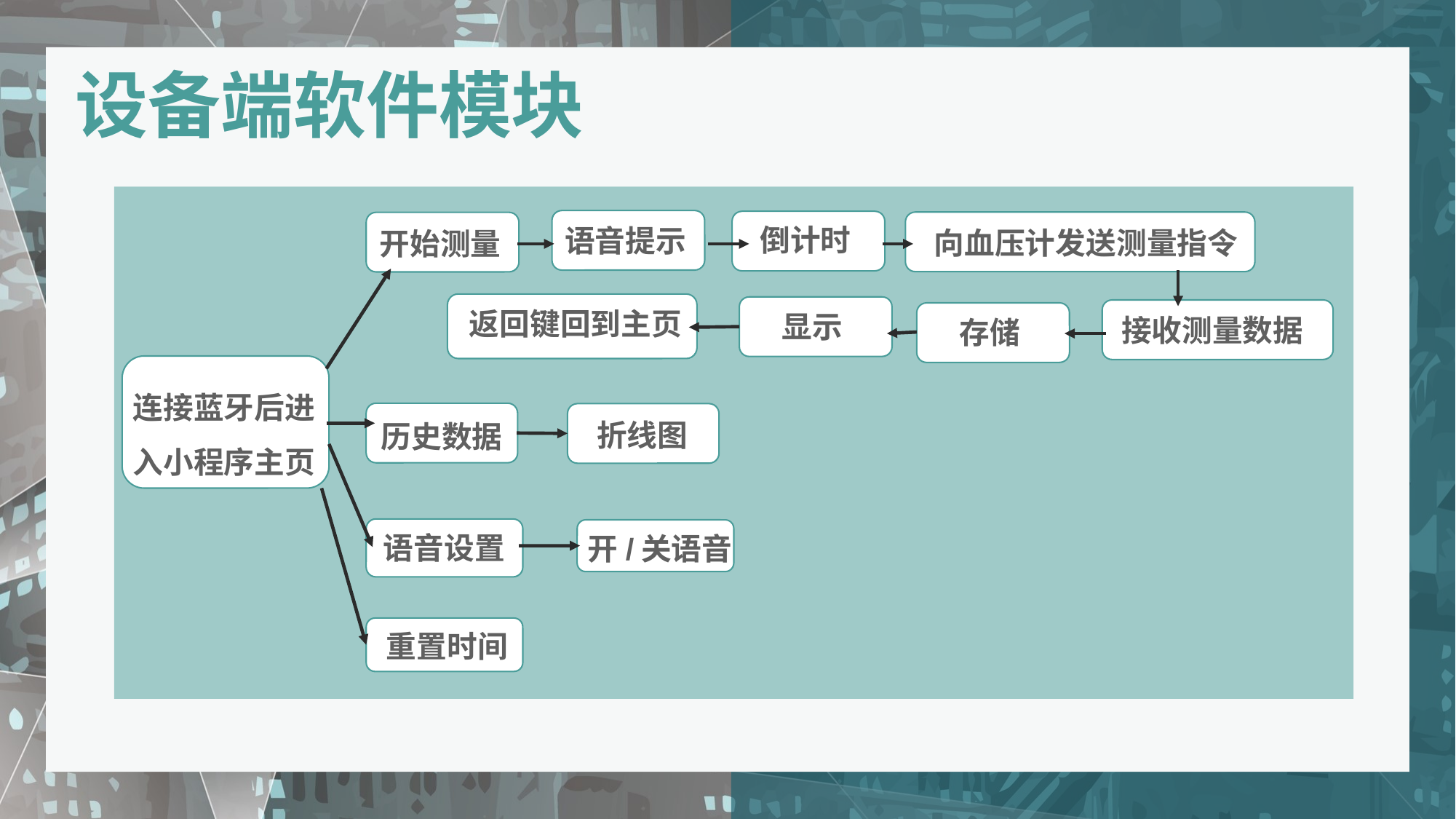

设备端软件模块

开始测量
倒计时
语音提示
向血压计发送测量指令

返回键回到主页

显示

接收测量数据
存储

连接蓝牙后进入小程序主页

历史数据

折线图

语音设置

开/关语音

重置时间